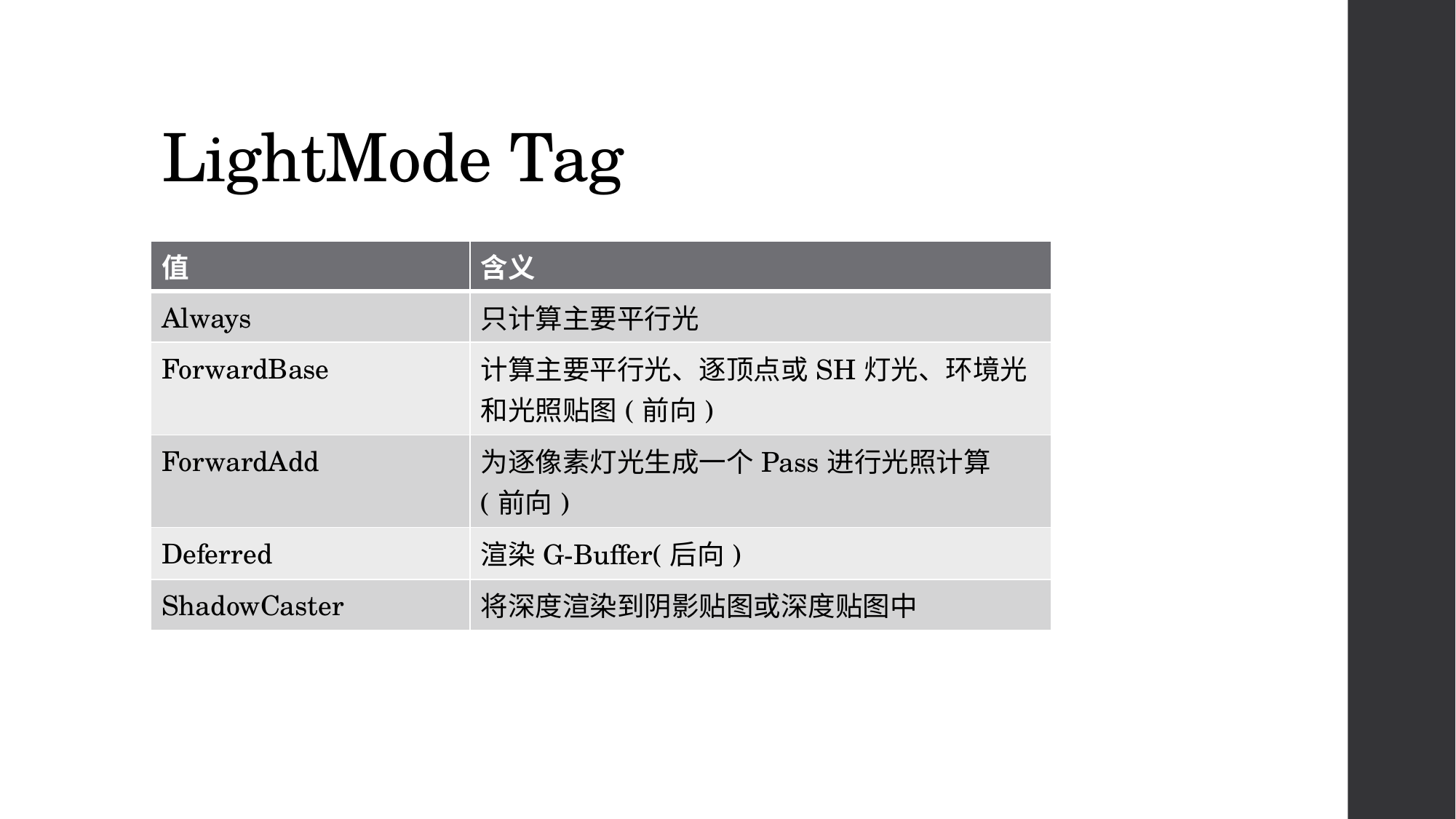

# LightMode Tag
| 值 | 含义 |
| --- | --- |
| Always | 只计算主要平行光 |
| ForwardBase | 计算主要平行光、逐顶点或SH灯光、环境光和光照贴图(前向) |
| ForwardAdd | 为逐像素灯光生成一个Pass进行光照计算(前向) |
| Deferred | 渲染G-Buffer(后向) |
| ShadowCaster | 将深度渲染到阴影贴图或深度贴图中 |